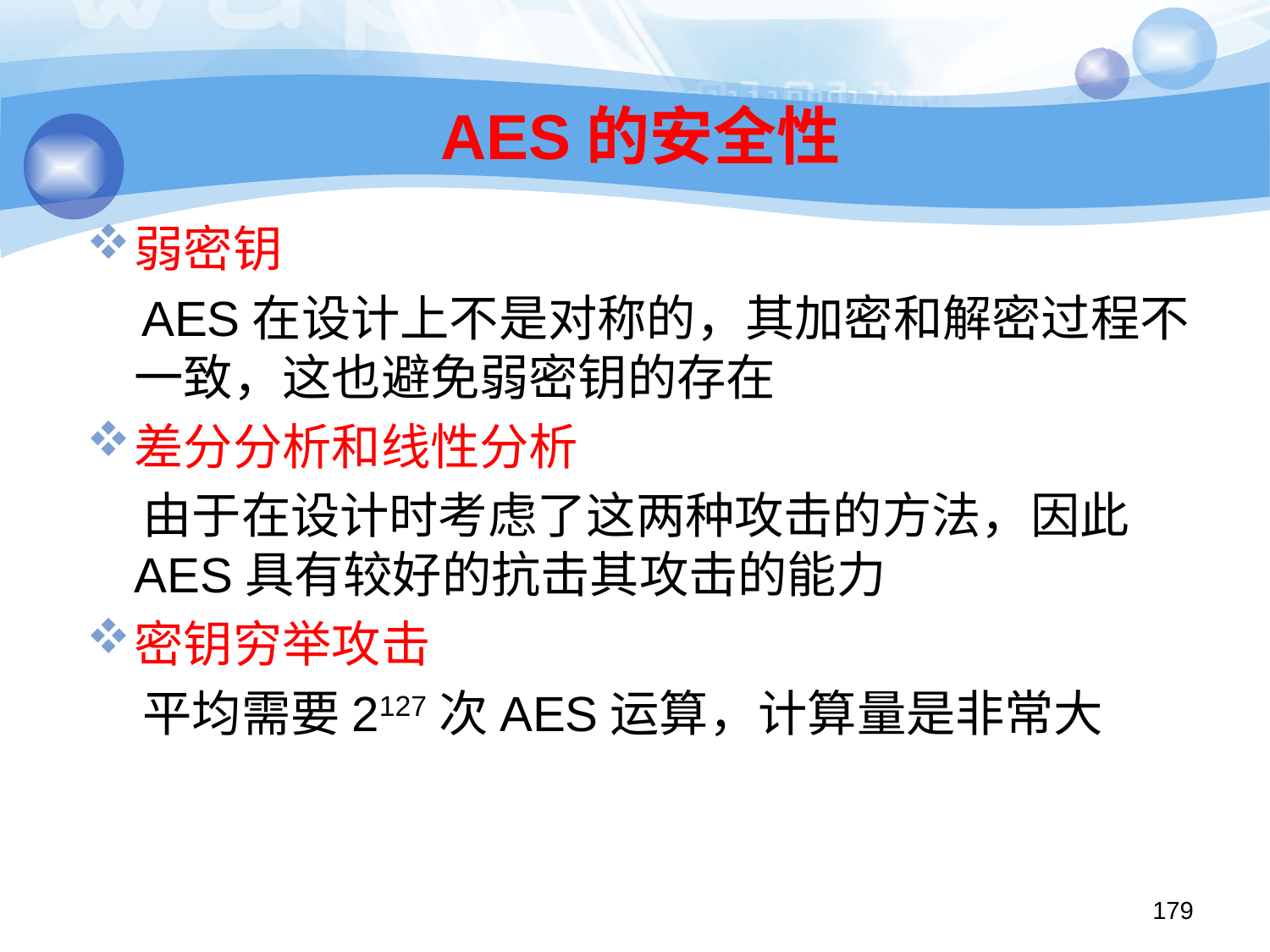

# AES的安全性
弱密钥
    AES在设计上不是对称的，其加密和解密过程不一致，这也避免弱密钥的存在
差分分析和线性分析
    由于在设计时考虑了这两种攻击的方法，因此AES具有较好的抗击其攻击的能力
密钥穷举攻击
    平均需要2127次AES运算，计算量是非常大
179